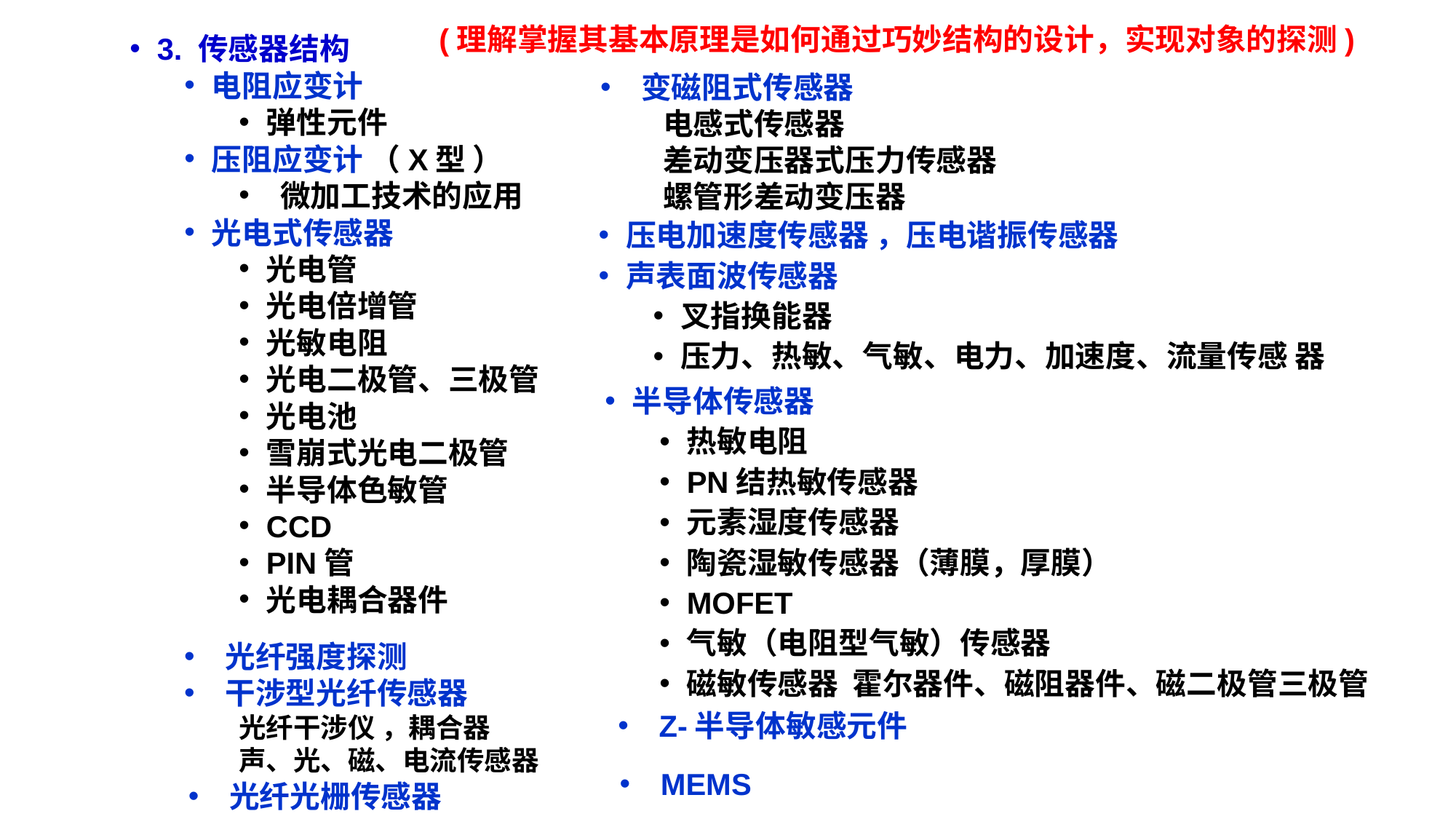

(理解掌握其基本原理是如何通过巧妙结构的设计，实现对象的探测)
3. 传感器结构
电阻应变计
弹性元件
压阻应变计 （X型 ）
 微加工技术的应用
光电式传感器
光电管
光电倍增管
光敏电阻
光电二极管、三极管
光电池
雪崩式光电二极管
半导体色敏管
CCD
PIN管
光电耦合器件

变磁阻式传感器
        电感式传感器
        差动变压器式压力传感器
        螺管形差动变压器

压电加速度传感器 ，压电谐振传感器
声表面波传感器
叉指换能器
压力、热敏、气敏、电力、加速度、流量传感 器
半导体传感器
热敏电阻
PN结热敏传感器
元素湿度传感器
陶瓷湿敏传感器（薄膜，厚膜）
MOFET
气敏（电阻型气敏）传感器
磁敏传感器  霍尔器件、磁阻器件、磁二极管三极管

光纤强度探测
干涉型光纤传感器
光纤干涉仪 ，耦合器
声、光、磁、电流传感器

Z-半导体敏感元件
MEMS
光纤光栅传感器